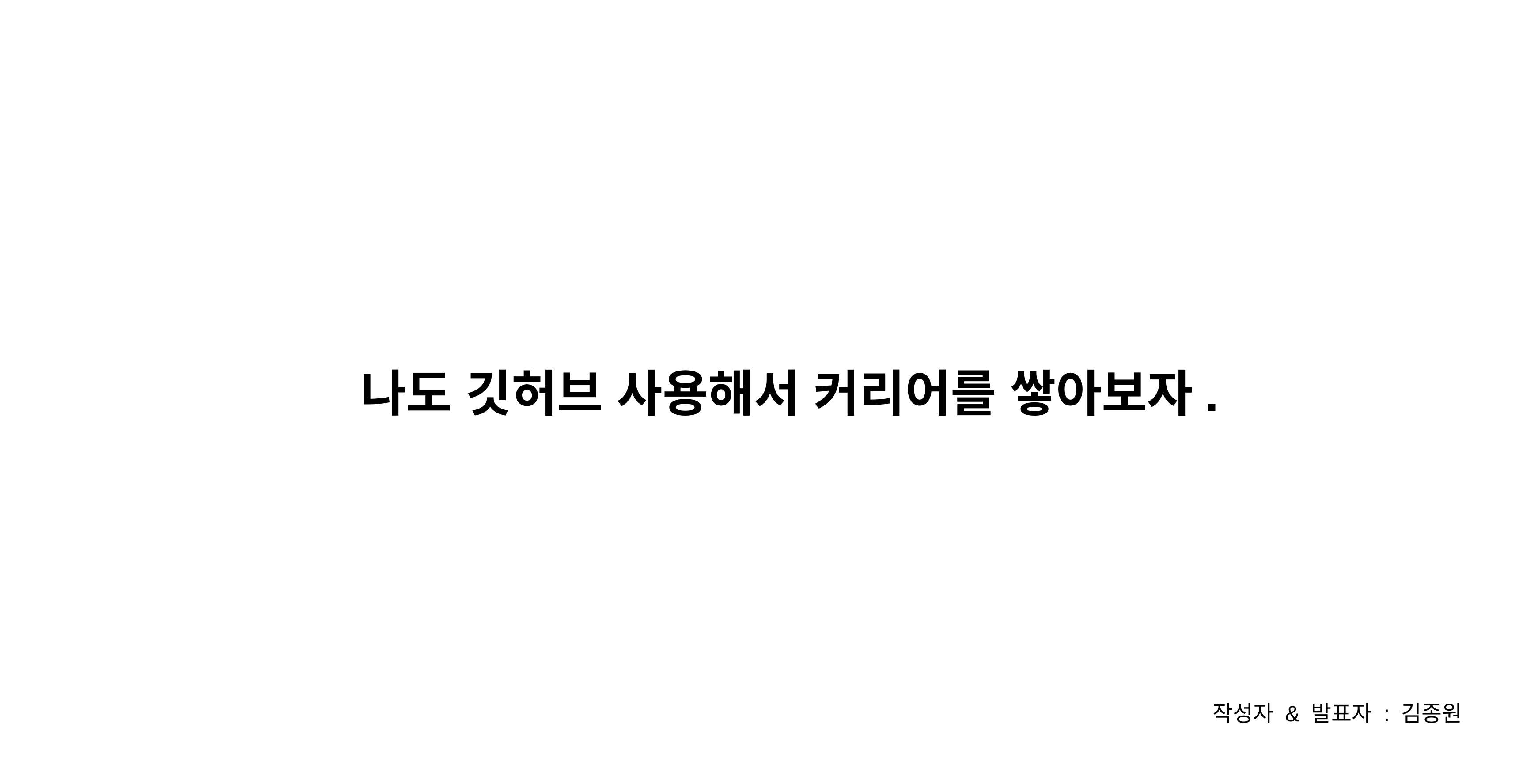

나도 깃허브 사용해서 커리어를 쌓아보자.
작성자 & 발표자 : 김종원